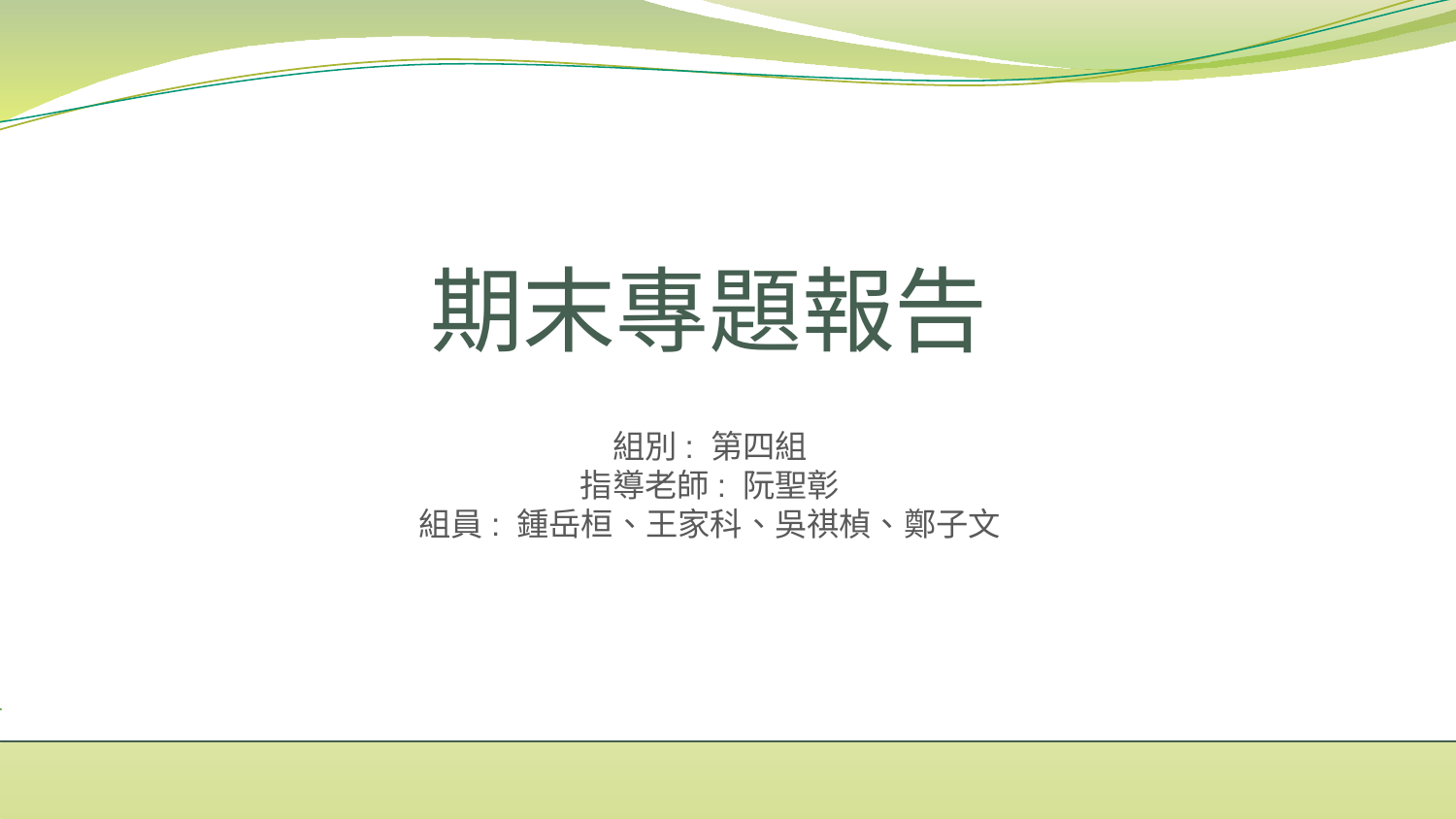

# 期末專題報告
組別: 第四組
指導老師: 阮聖彰
組員: 鍾岳桓、王家科、吳祺楨、鄭子文